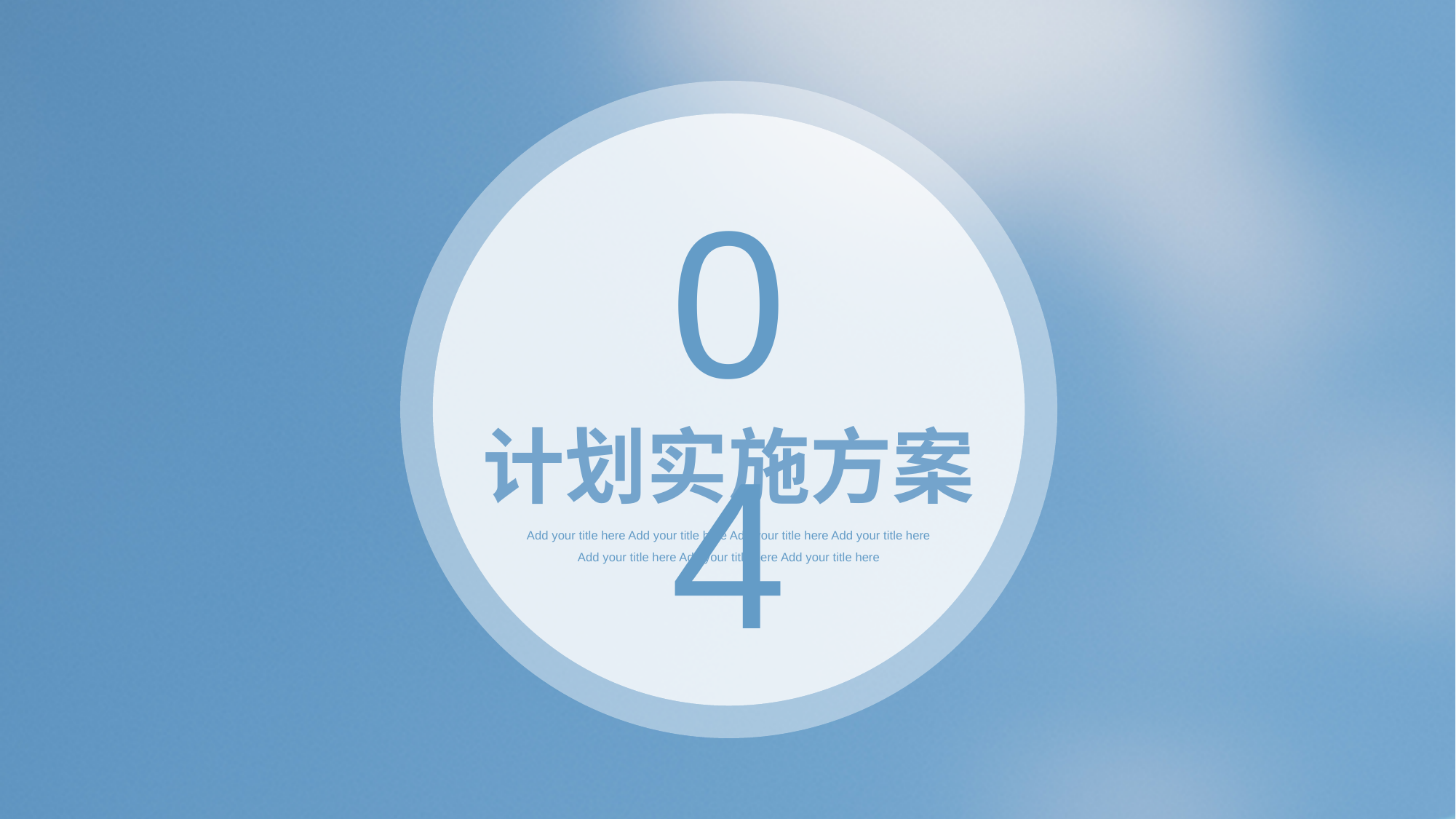

04
计划实施方案
Add your title here Add your title here Add your title here Add your title here Add your title here Add your title here Add your title here